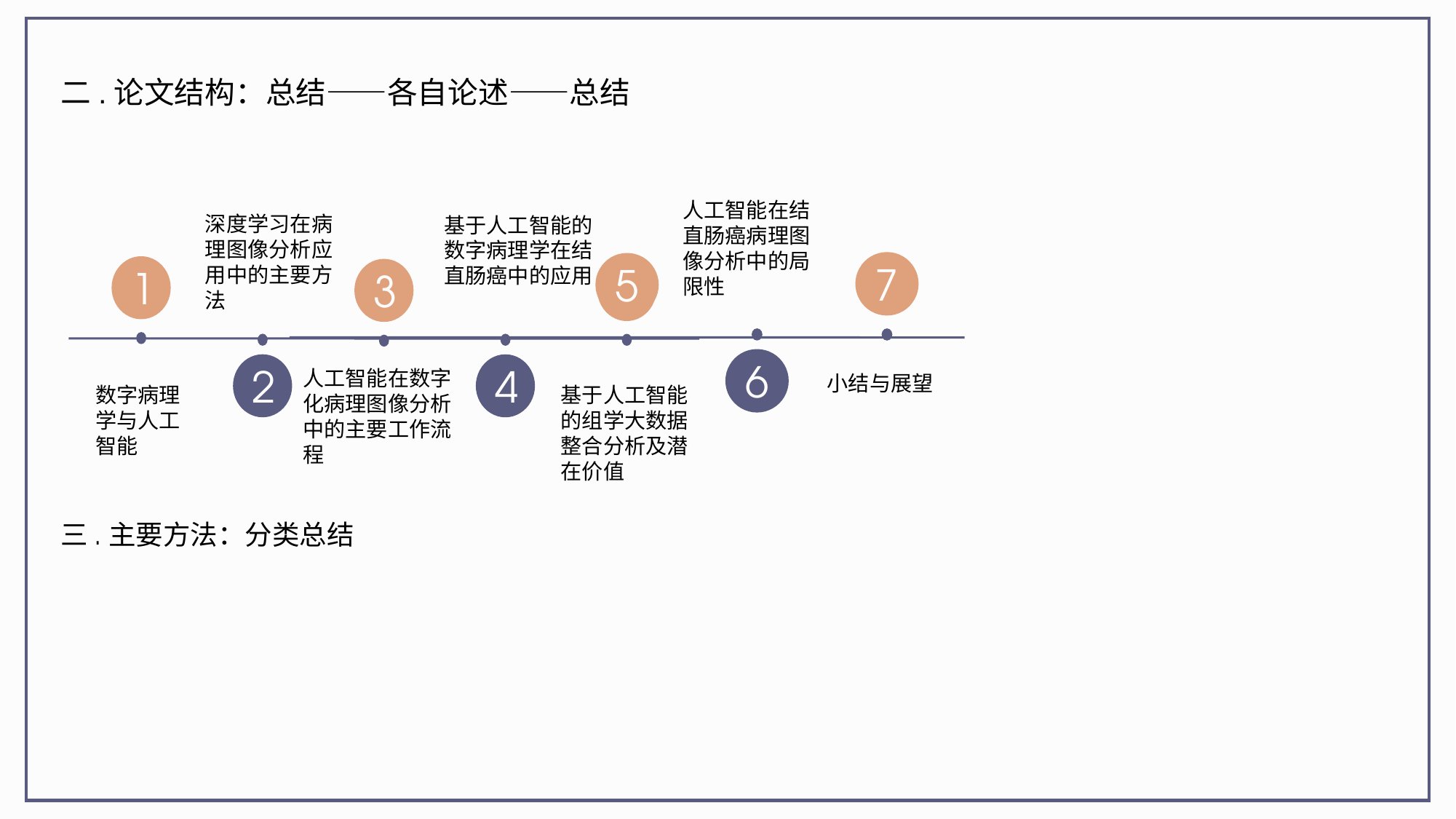

二.论文结构：总结——各自论述——总结
人工智能在结直肠癌病理图像分析中的局限性
深度学习在病理图像分析应用中的主要方法
基于人工智能的数字病理学在结直肠癌中的应用
7

5

6
1

5

3

2

4
人工智能在数字化病理图像分析中的主要工作流程
小结与展望
基于人工智能的组学大数据整合分析及潜在价值
数字病理学与人工智能

三.主要方法：分类总结